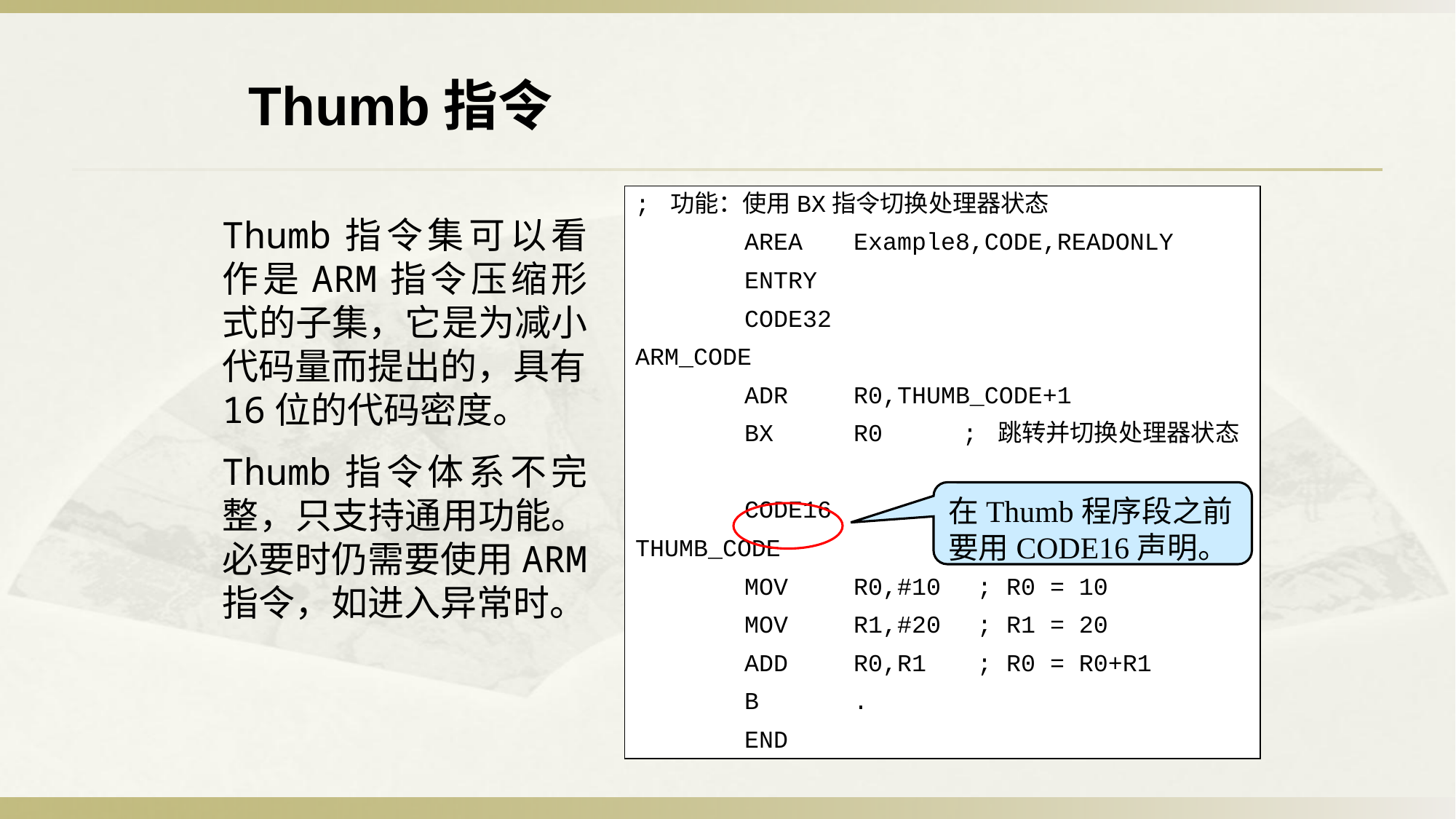

Thumb指令
; 功能：使用BX指令切换处理器状态
	AREA	Example8,CODE,READONLY
	ENTRY
	CODE32
ARM_CODE
	ADR	R0,THUMB_CODE+1
	BX	R0	; 跳转并切换处理器状态

	CODE16
THUMB_CODE
	MOV	R0,#10	 ; R0 = 10
	MOV	R1,#20	 ; R1 = 20
	ADD	R0,R1	 ; R0 = R0+R1
	B	.
	END
Thumb指令集可以看作是ARM指令压缩形式的子集，它是为减小代码量而提出的，具有16位的代码密度。
Thumb指令体系不完整，只支持通用功能。必要时仍需要使用ARM指令，如进入异常时。
在Thumb程序段之前要用CODE16声明。